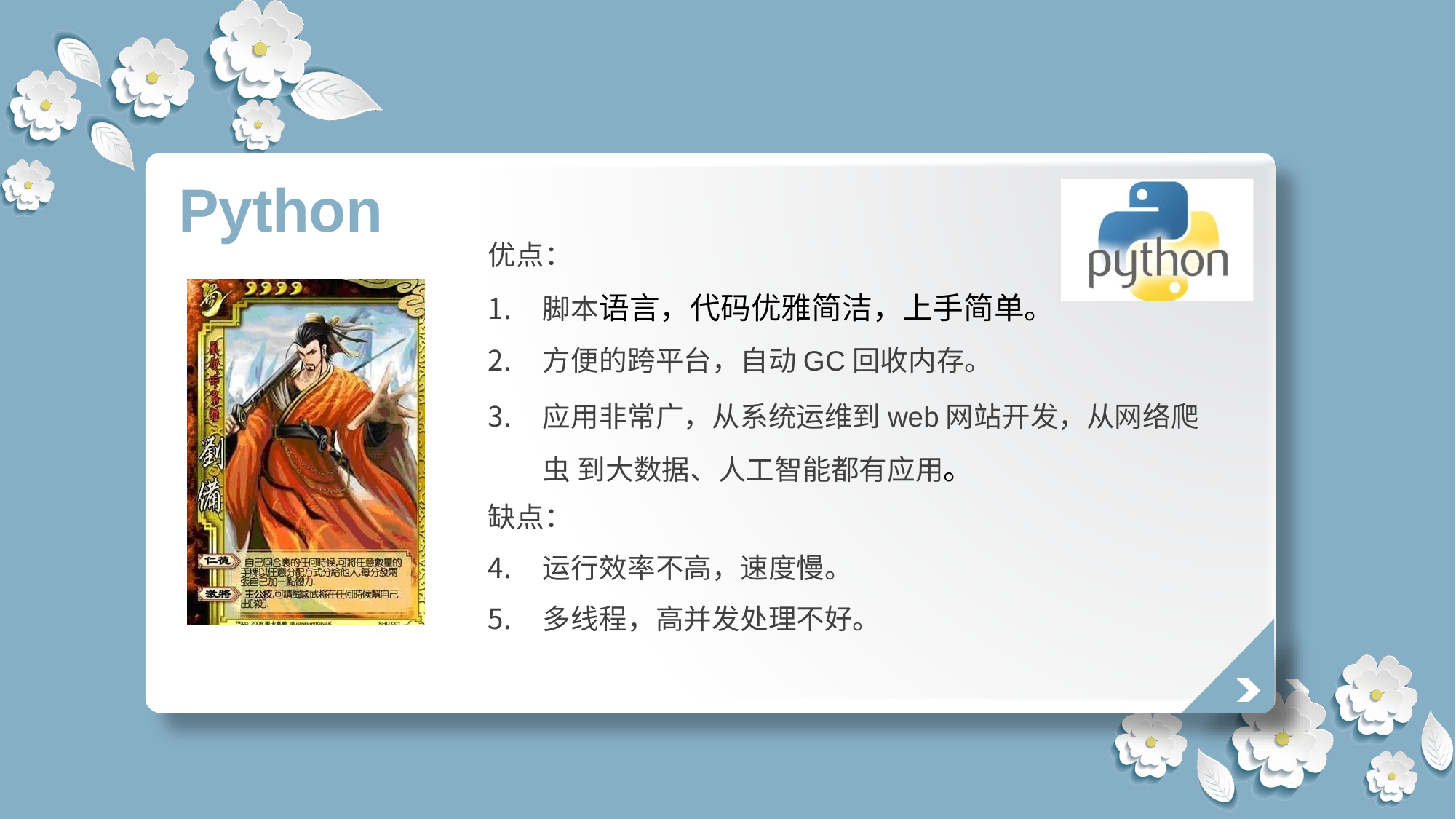

# Python

优点：
脚本语言，代码优雅简洁，上手简单。
方便的跨平台，自动GC回收内存。
应用非常广，从系统运维到web网站开发，从网络爬虫 到大数据、人工智能都有应用。
缺点：
运行效率不高，速度慢。
多线程，高并发处理不好。